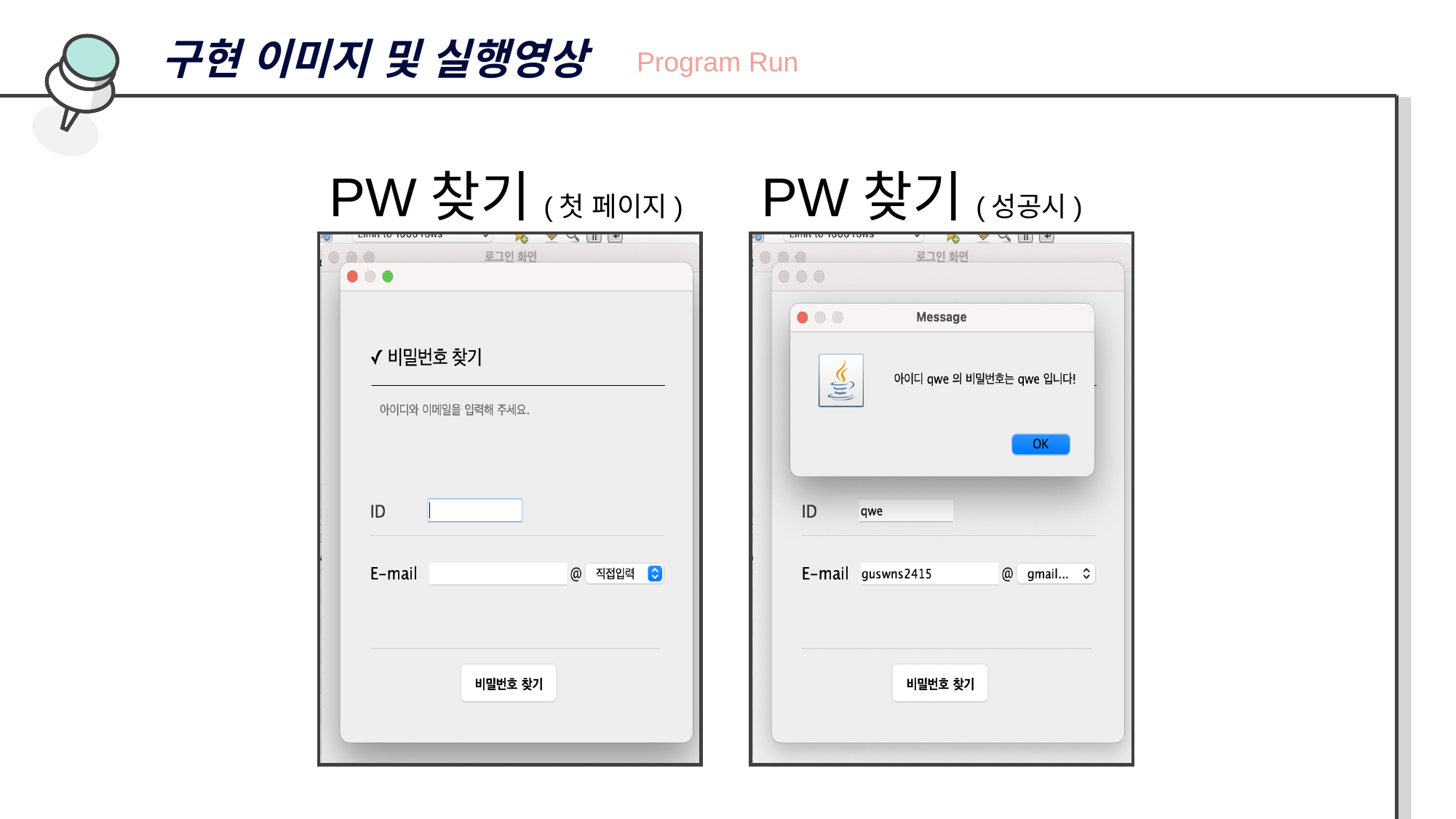

구현 이미지 및 실행영상

Program Run

PW찾기(첫 페이지)
PW찾기(성공시)